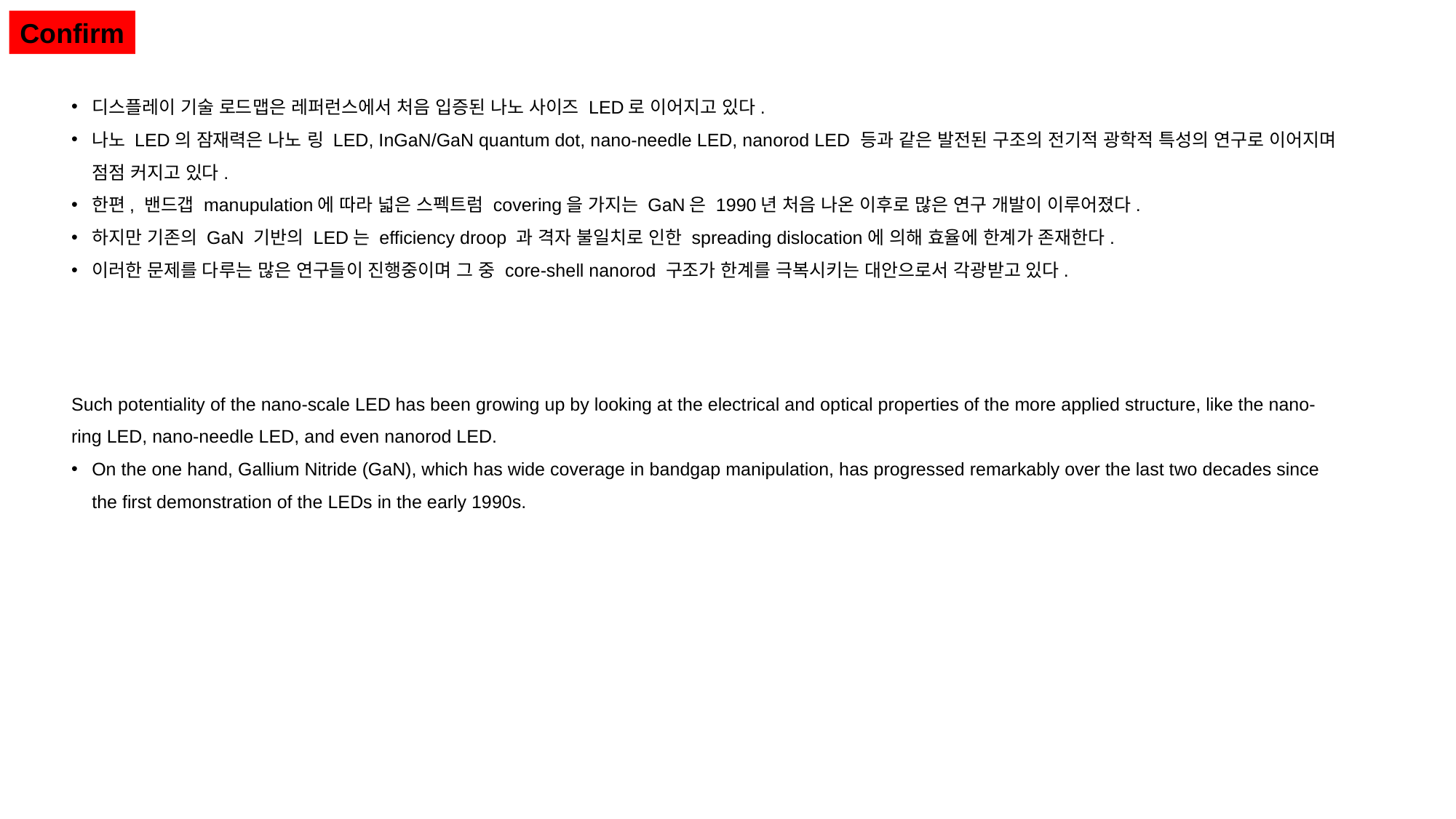

Confirm
디스플레이 기술 로드맵은 레퍼런스에서 처음 입증된 나노 사이즈 LED로 이어지고 있다.
나노 LED의 잠재력은 나노 링 LED, InGaN/GaN quantum dot, nano-needle LED, nanorod LED 등과 같은 발전된 구조의 전기적 광학적 특성의 연구로 이어지며 점점 커지고 있다.
한편, 밴드갭 manupulation에 따라 넓은 스펙트럼 covering을 가지는 GaN은 1990년 처음 나온 이후로 많은 연구 개발이 이루어졌다.
하지만 기존의 GaN 기반의 LED는 efficiency droop 과 격자 불일치로 인한 spreading dislocation에 의해 효율에 한계가 존재한다.
이러한 문제를 다루는 많은 연구들이 진행중이며 그 중 core-shell nanorod 구조가 한계를 극복시키는 대안으로서 각광받고 있다.
Such potentiality of the nano-scale LED has been growing up by looking at the electrical and optical properties of the more applied structure, like the nano-ring LED, nano-needle LED, and even nanorod LED.
On the one hand, Gallium Nitride (GaN), which has wide coverage in bandgap manipulation, has progressed remarkably over the last two decades since the first demonstration of the LEDs in the early 1990s.